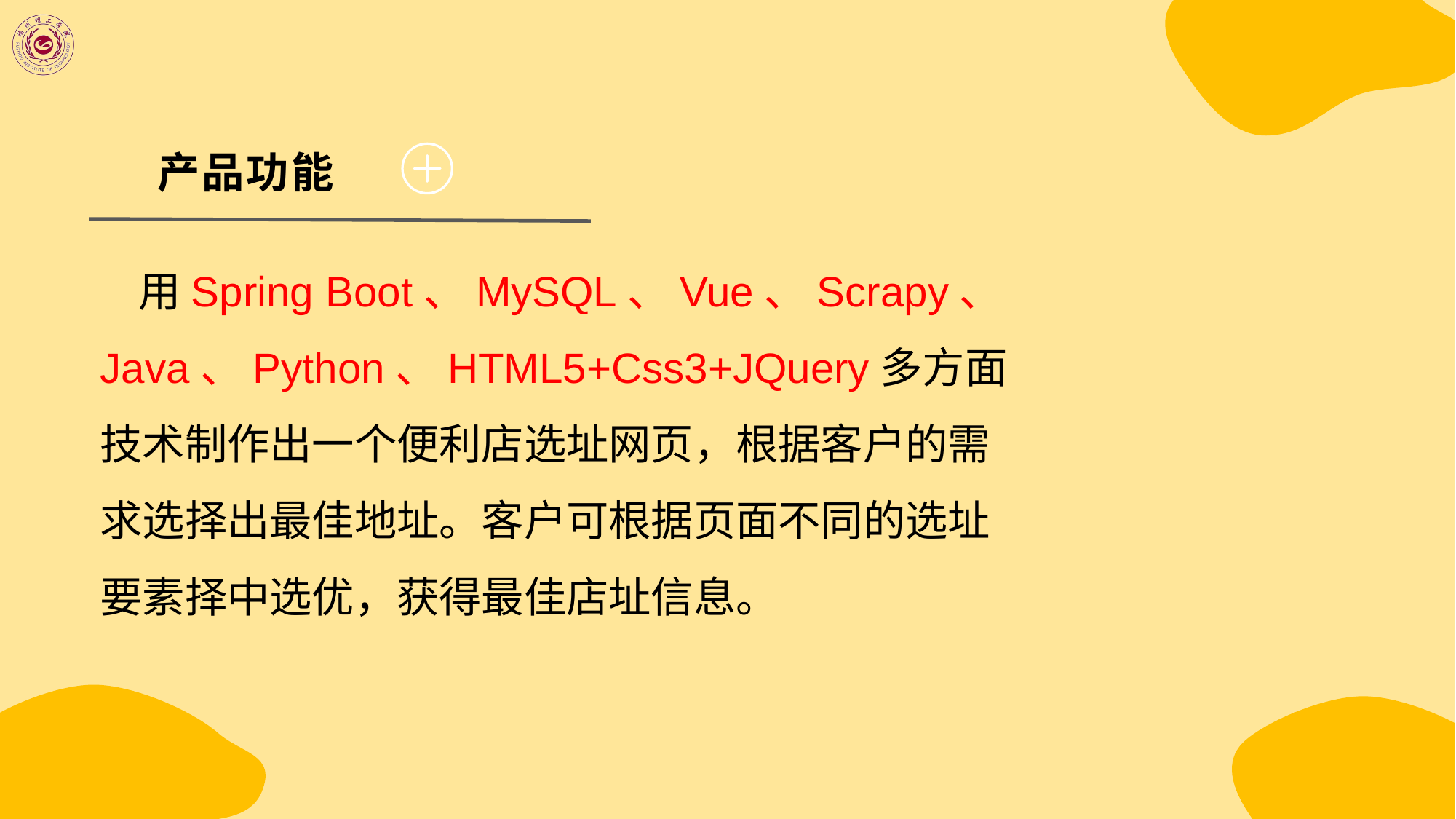

产品功能

   用Spring Boot、MySQL、Vue、Scrapy、Java、Python、HTML5+Css3+JQuery多方面技术制作出一个便利店选址网页，根据客户的需求选择出最佳地址。客户可根据页面不同的选址要素择中选优，获得最佳店址信息。